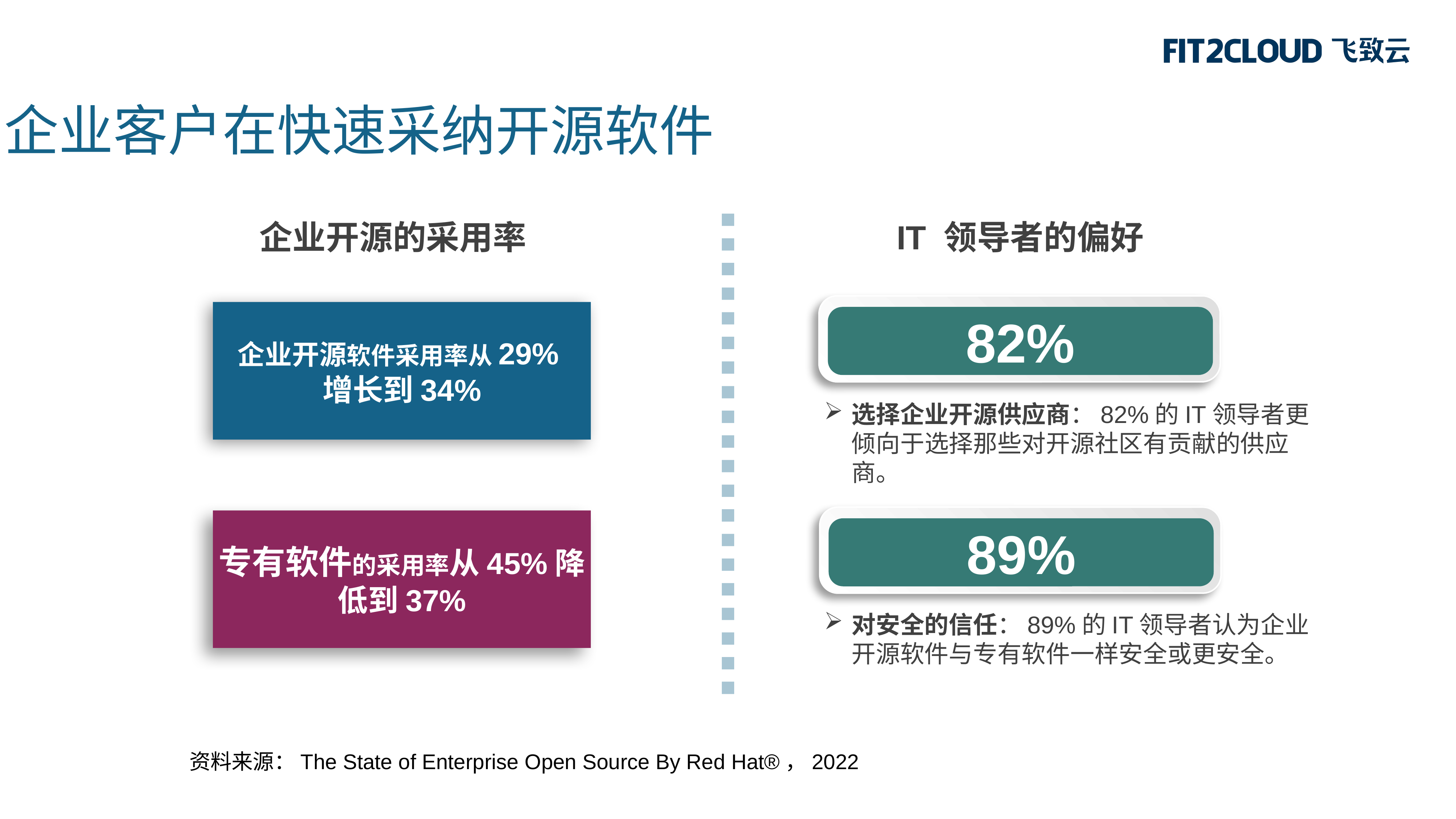

企业客户在快速采纳开源软件
企业开源的采用率
IT 领导者的偏好

82%
企业开源软件采用率从29%增长到34%
选择企业开源供应商：82%的IT领导者更倾向于选择那些对开源社区有贡献的供应商。

89%
专有软件的采用率从45%降低到37%
对安全的信任：89%的IT领导者认为企业开源软件与专有软件一样安全或更安全。
资料来源：The State of Enterprise Open Source By Red Hat®，2022